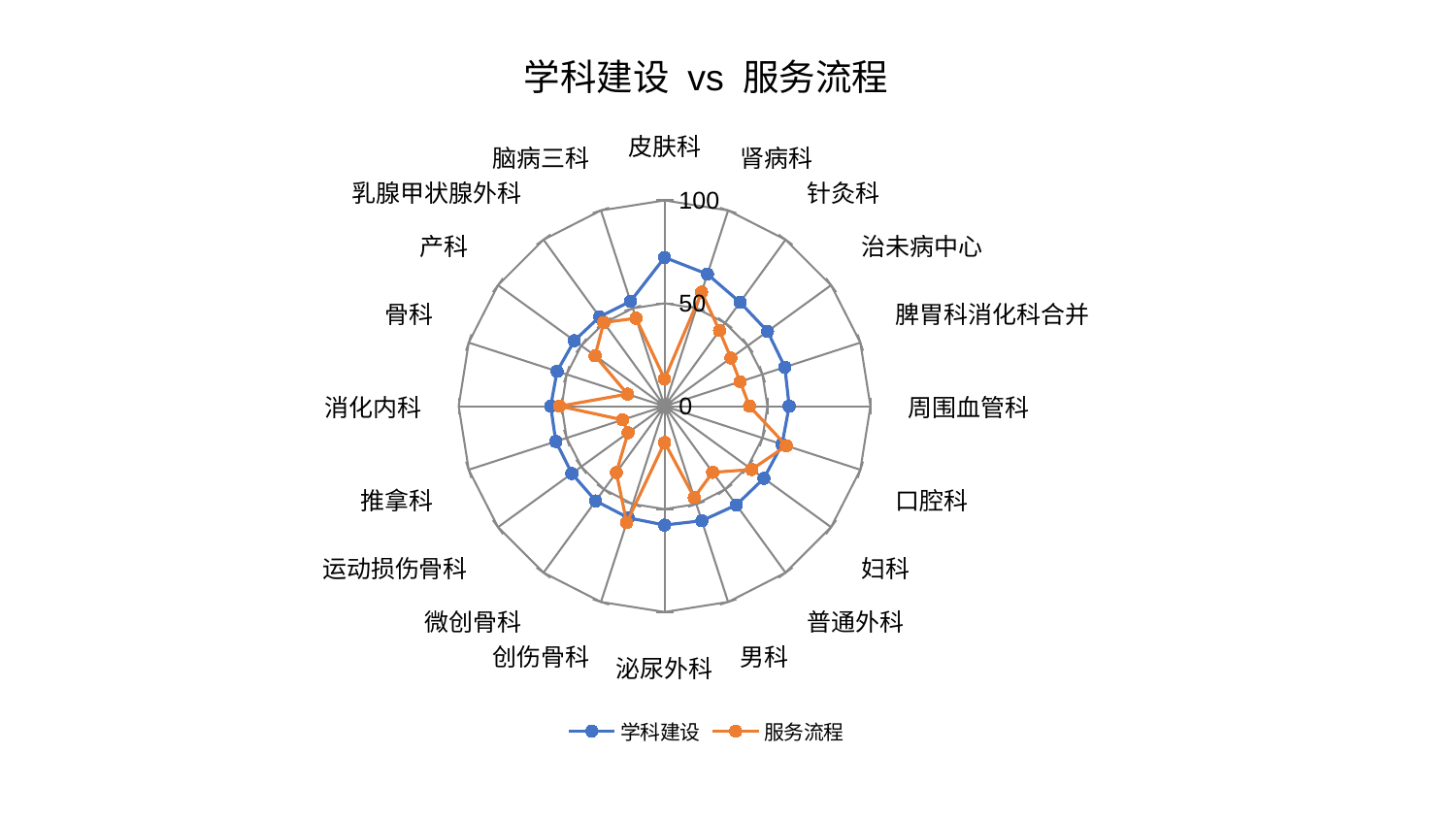

### Chart: 学科建设 vs 服务流程

| Category | 学科建设 | 服务流程 |
|---|---|---|
| 皮肤科 | 72.29739673320813 | 13.257132863532206 |
| 肾病科 | 67.4624443758696 | 58.2153025753298 |
| 针灸科 | 62.40986480652984 | 45.420092658465066 |
| 治未病中心 | 61.85043106420181 | 39.839572806055045 |
| 脾胃科消化科合并 | 61.45136938939626 | 38.60938123082534 |
| 周围血管科 | 60.53007814235077 | 41.27935225413546 |
| 口腔科 | 60.013421264226324 | 62.20749552608783 |
| 妇科 | 59.64745923865956 | 52.33981838844412 |
| 普通外科 | 59.33454758940001 | 39.76297521037397 |
| 男科 | 58.53043192472274 | 46.65091545541996 |
| 泌尿外科 | 57.75821953594882 | 17.63546091027819 |
| 创伤骨科 | 57.02667173853809 | 59.50417901641095 |
| 微创骨科 | 56.90641495215661 | 39.8459594026196 |
| 运动损伤骨科 | 55.65937755913924 | 21.91417956449348 |
| 推拿科 | 55.544446274985724 | 21.454247145763155 |
| 消化内科 | 55.31486849028583 | 50.95444464860875 |
| 骨科 | 54.887506295044574 | 18.91954196528671 |
| 产科 | 54.1439240099551 | 41.71868957193084 |
| 乳腺甲状腺外科 | 53.70304534662671 | 50.26954681056437 |
| 脑病三科 | 53.55726445606489 | 44.94137757071963 |
23